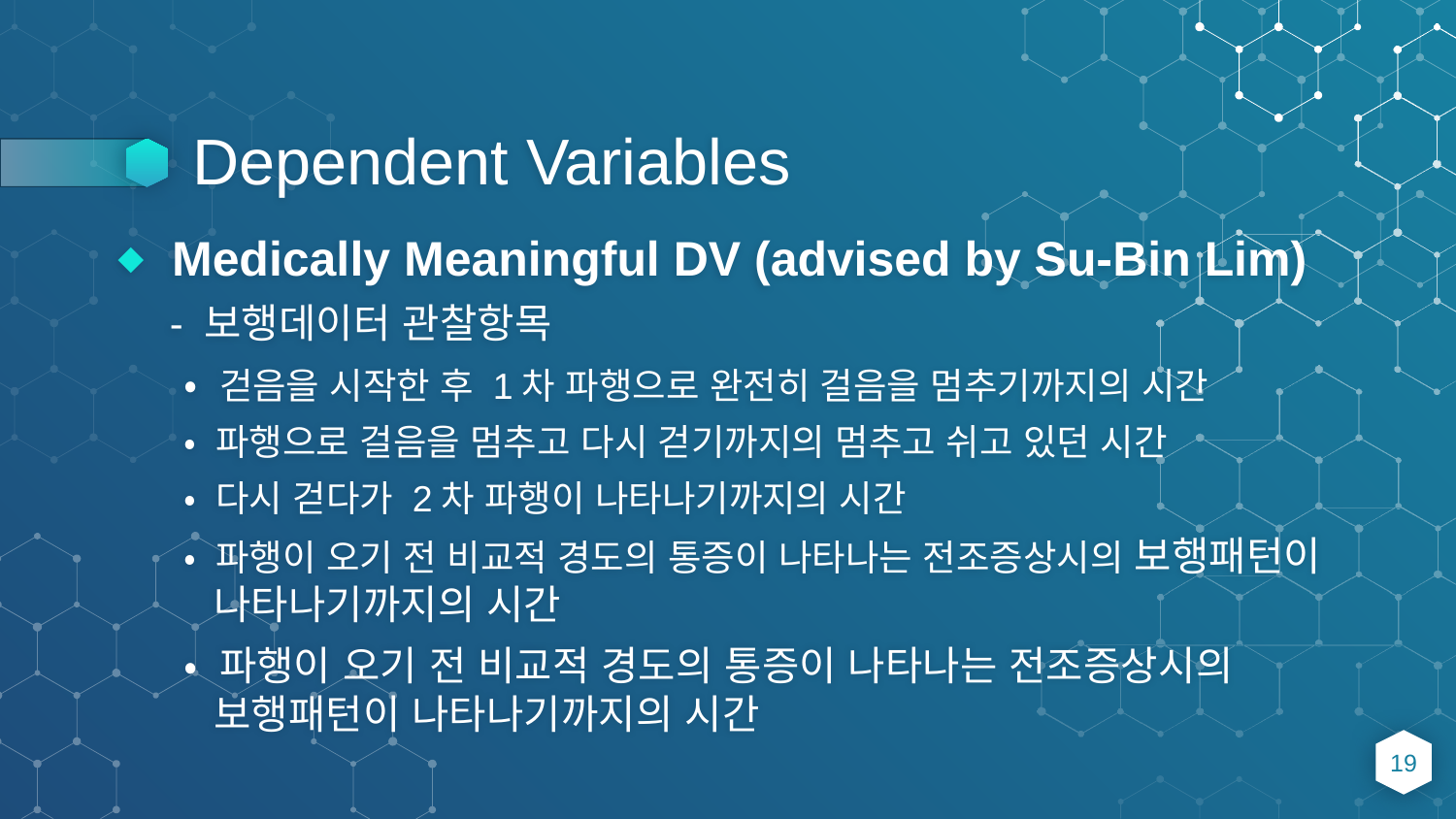

# Dependent Variables
Medically Meaningful DV (advised by Su-Bin Lim)
- 보행데이터 관찰항목
• 걷음을 시작한 후 1차 파행으로 완전히 걸음을 멈추기까지의 시간
• 파행으로 걸음을 멈추고 다시 걷기까지의 멈추고 쉬고 있던 시간
• 다시 걷다가 2차 파행이 나타나기까지의 시간
• 파행이 오기 전 비교적 경도의 통증이 나타나는 전조증상시의 보행패턴이 나타나기까지의 시간
• 파행이 오기 전 비교적 경도의 통증이 나타나는 전조증상시의 보행패턴이 나타나기까지의 시간

19